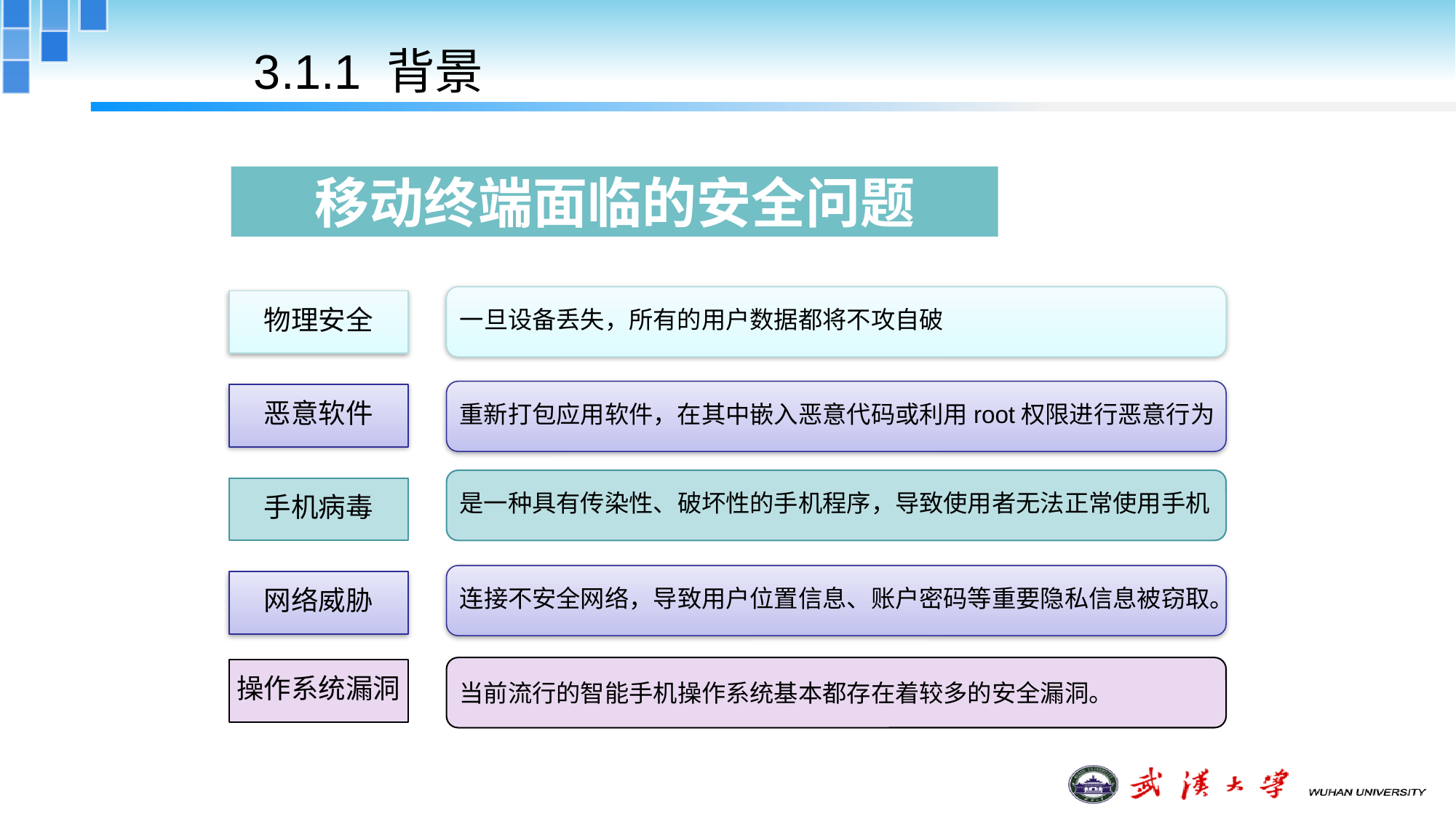

3.1.1 背景
移动终端面临的安全问题
一旦设备丢失，所有的用户数据都将不攻自破
物理安全
重新打包应用软件，在其中嵌入恶意代码或利用root权限进行恶意行为
恶意软件
是一种具有传染性、破坏性的手机程序，导致使用者无法正常使用手机
手机病毒
连接不安全网络，导致用户位置信息、账户密码等重要隐私信息被窃取。
网络威胁

当前流行的智能手机操作系统基本都存在着较多的安全漏洞。

操作系统漏洞